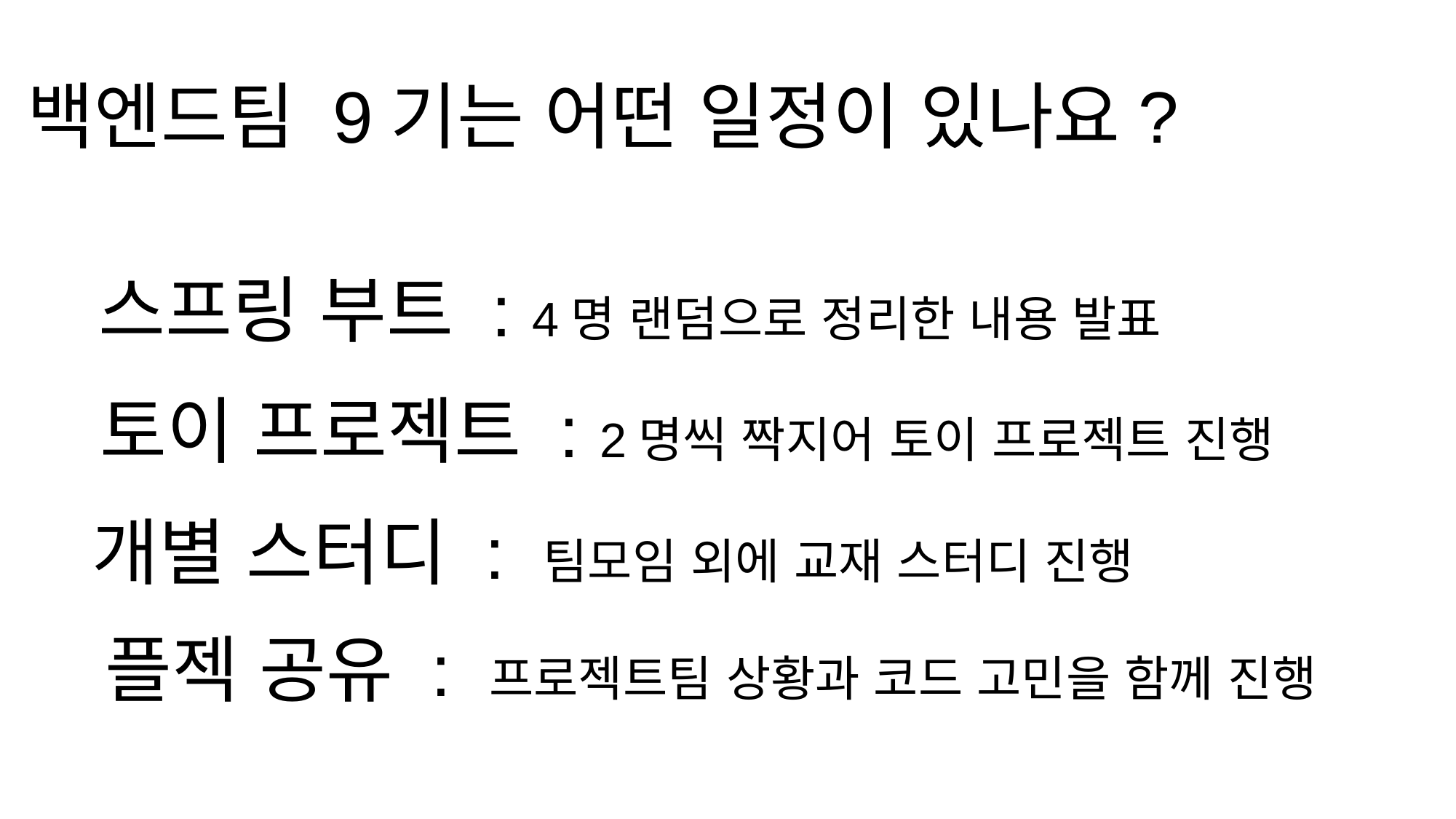

백엔드팀 9기는 어떤 일정이 있나요?
스프링 부트 : 4명 랜덤으로 정리한 내용 발표
토이 프로젝트 : 2명씩 짝지어 토이 프로젝트 진행
개별 스터디 : 팀모임 외에 교재 스터디 진행
플젝 공유 : 프로젝트팀 상황과 코드 고민을 함께 진행